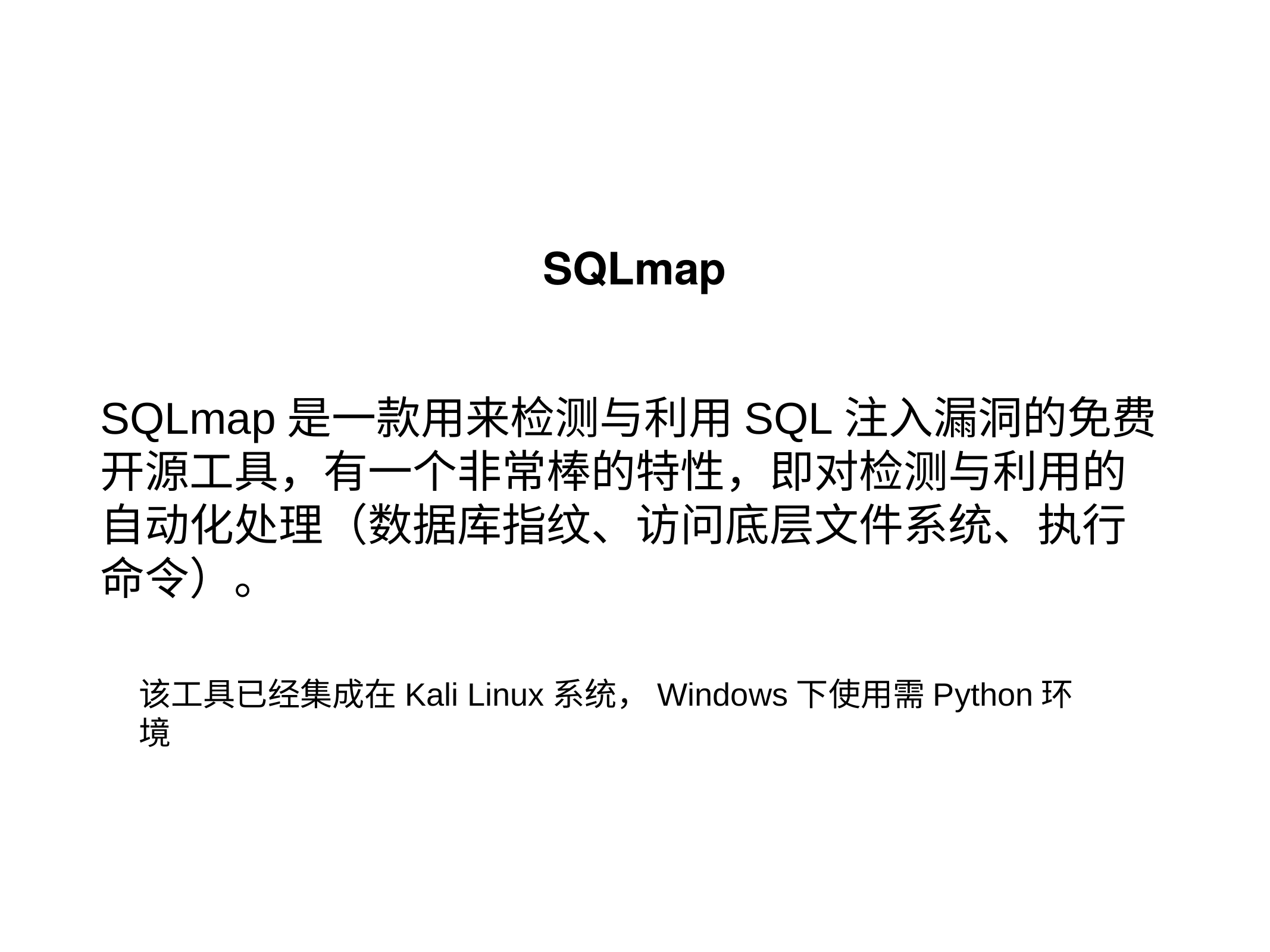

SQLmap
SQLmap是一款用来检测与利用SQL注入漏洞的免费开源工具，有一个非常棒的特性，即对检测与利用的自动化处理（数据库指纹、访问底层文件系统、执行命令）。
该工具已经集成在Kali Linux系统，Windows下使用需Python环境